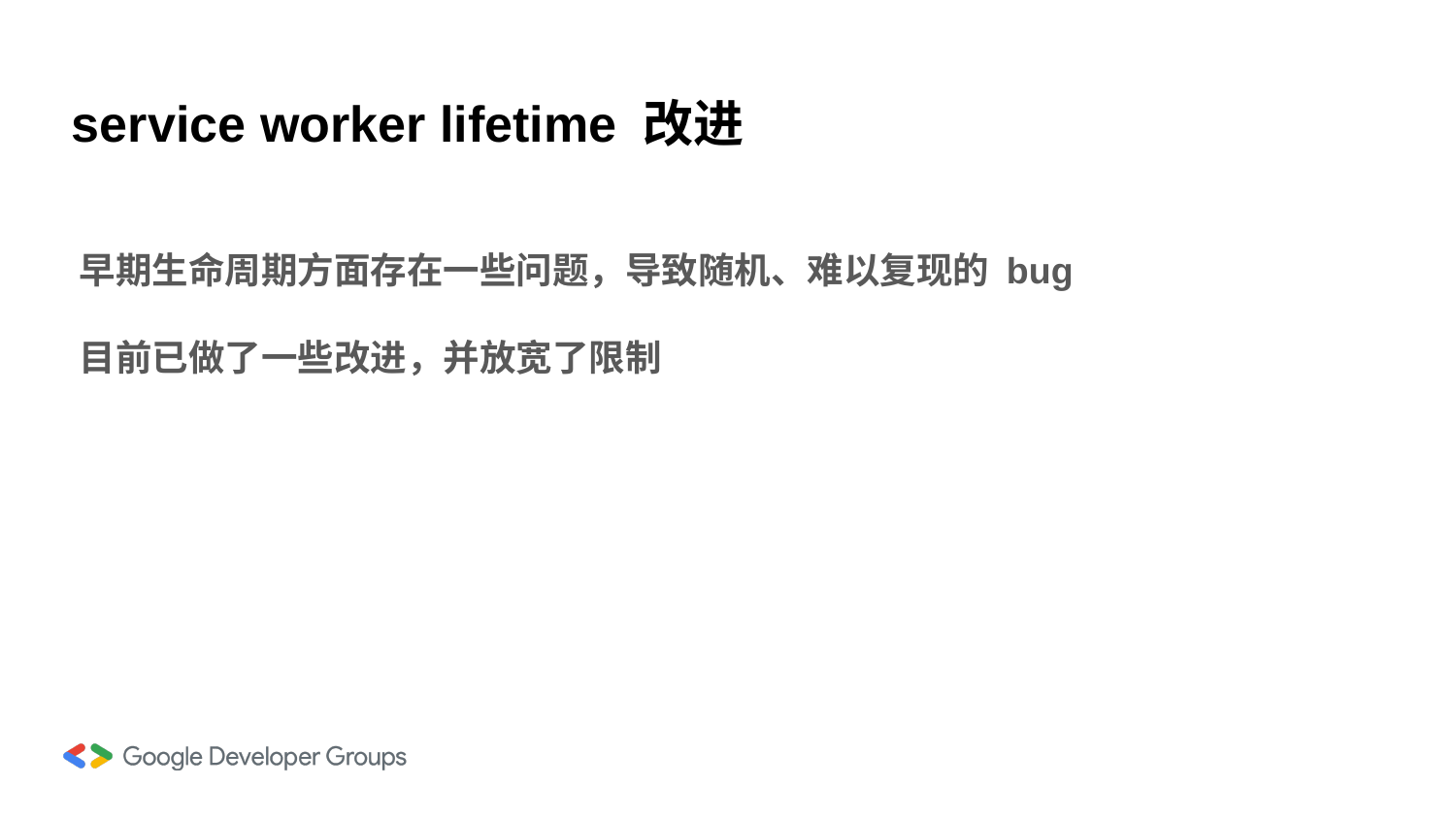

# service worker lifetime 改进
早期生命周期方面存在一些问题，导致随机、难以复现的 bug

目前已做了一些改进，并放宽了限制